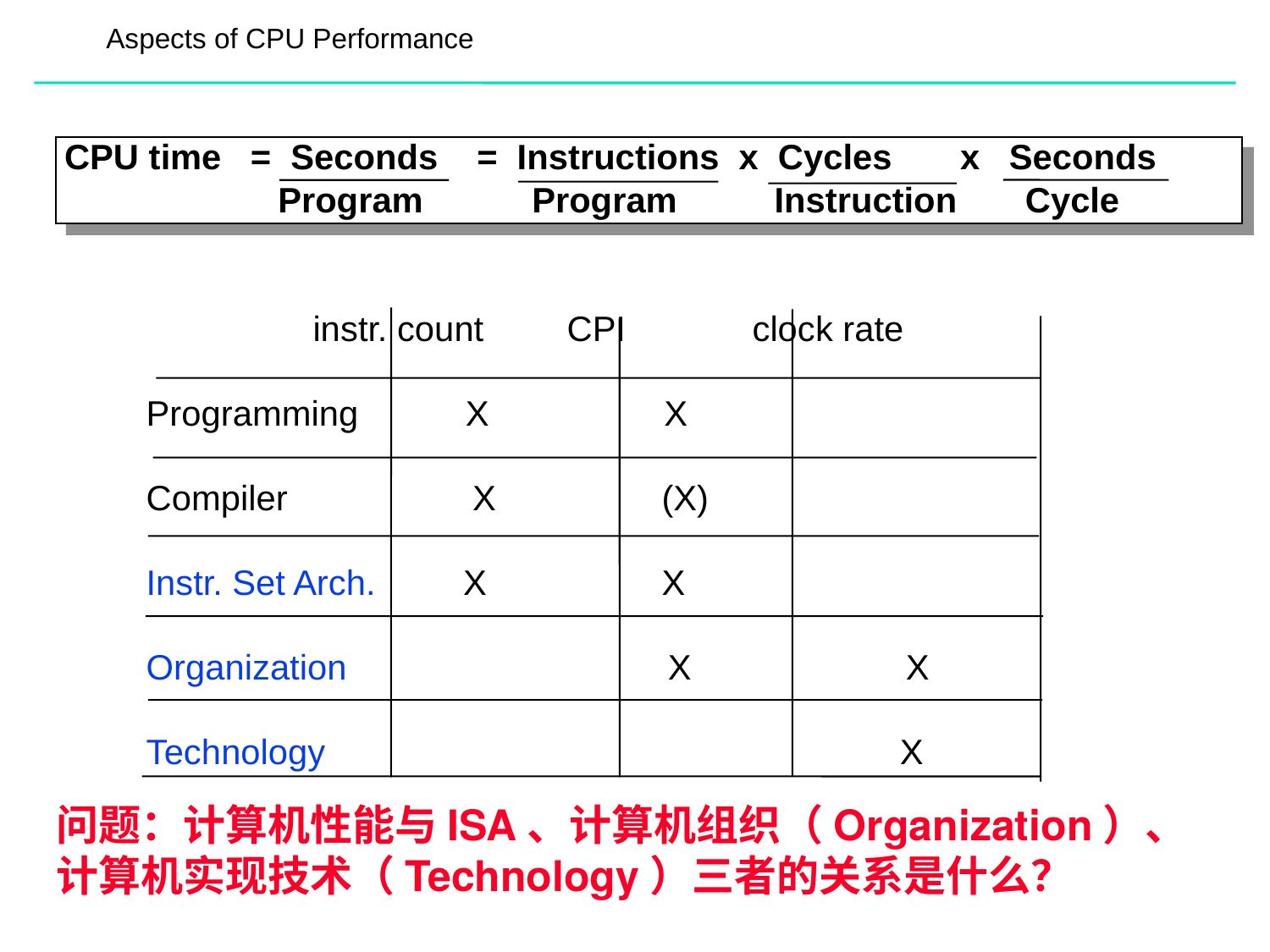

Aspects of CPU Performance
CPU time   =  Seconds    =  Instructions  x  Cycles       x   Seconds
		    Program	    Program          Instruction       Cycle

		instr. count	CPI             clock rate

Programming           X                  X

Compiler                   X                 (X)

Instr. Set Arch.         X                  X

Organization                                 X                      X

Technology                                                           X

问题：计算机性能与ISA、计算机组织（Organization）、计算机实现技术（Technology）三者的关系是什么？